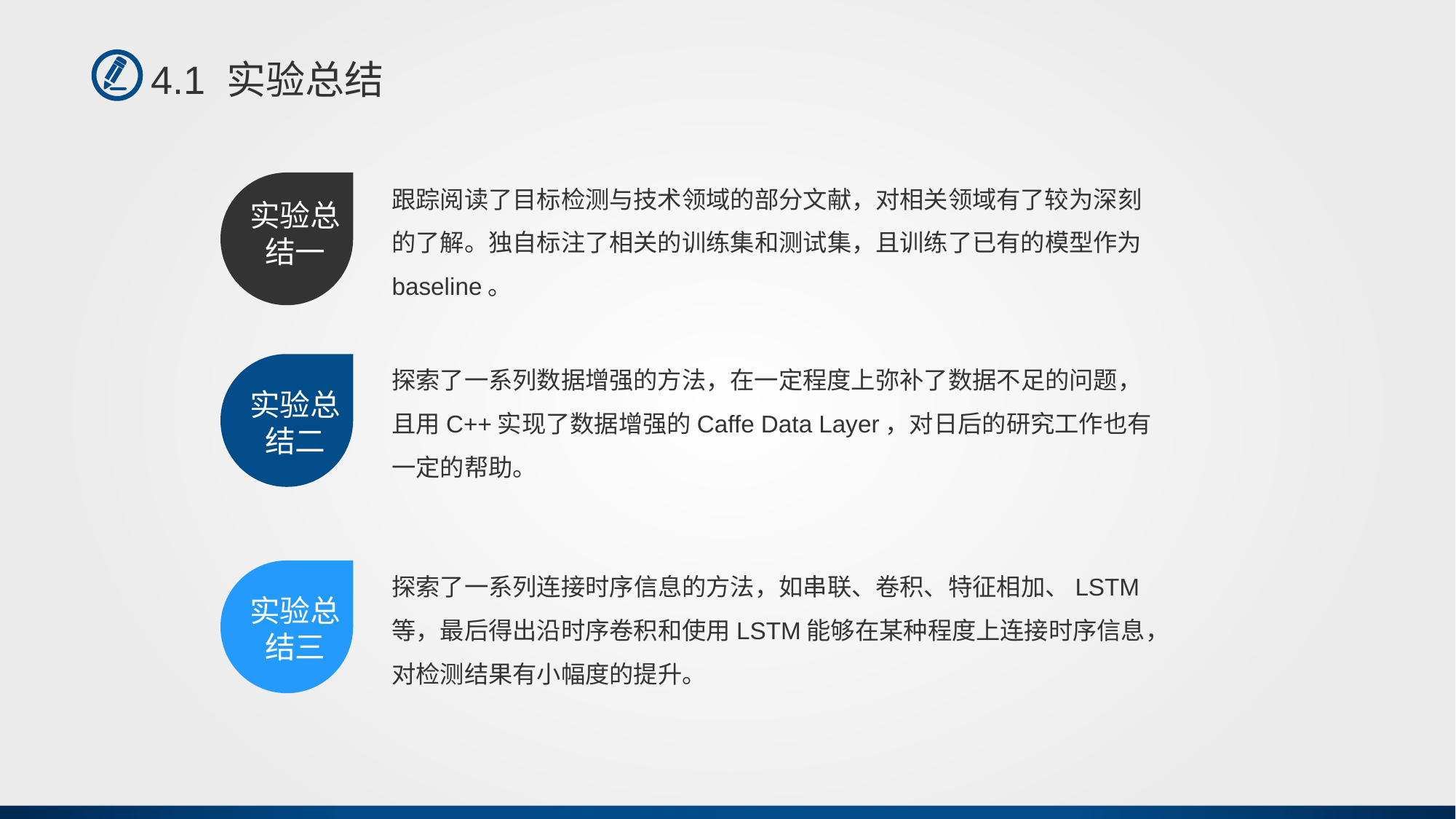

4.1 实验总结
跟踪阅读了目标检测与技术领域的部分文献，对相关领域有了较为深刻的了解。独自标注了相关的训练集和测试集，且训练了已有的模型作为baseline。

实验总结一
探索了一系列数据增强的方法，在一定程度上弥补了数据不足的问题，且用C++实现了数据增强的Caffe Data Layer，对日后的研究工作也有一定的帮助。

实验总结二
探索了一系列连接时序信息的方法，如串联、卷积、特征相加、LSTM等，最后得出沿时序卷积和使用LSTM能够在某种程度上连接时序信息，对检测结果有小幅度的提升。

实验总结三